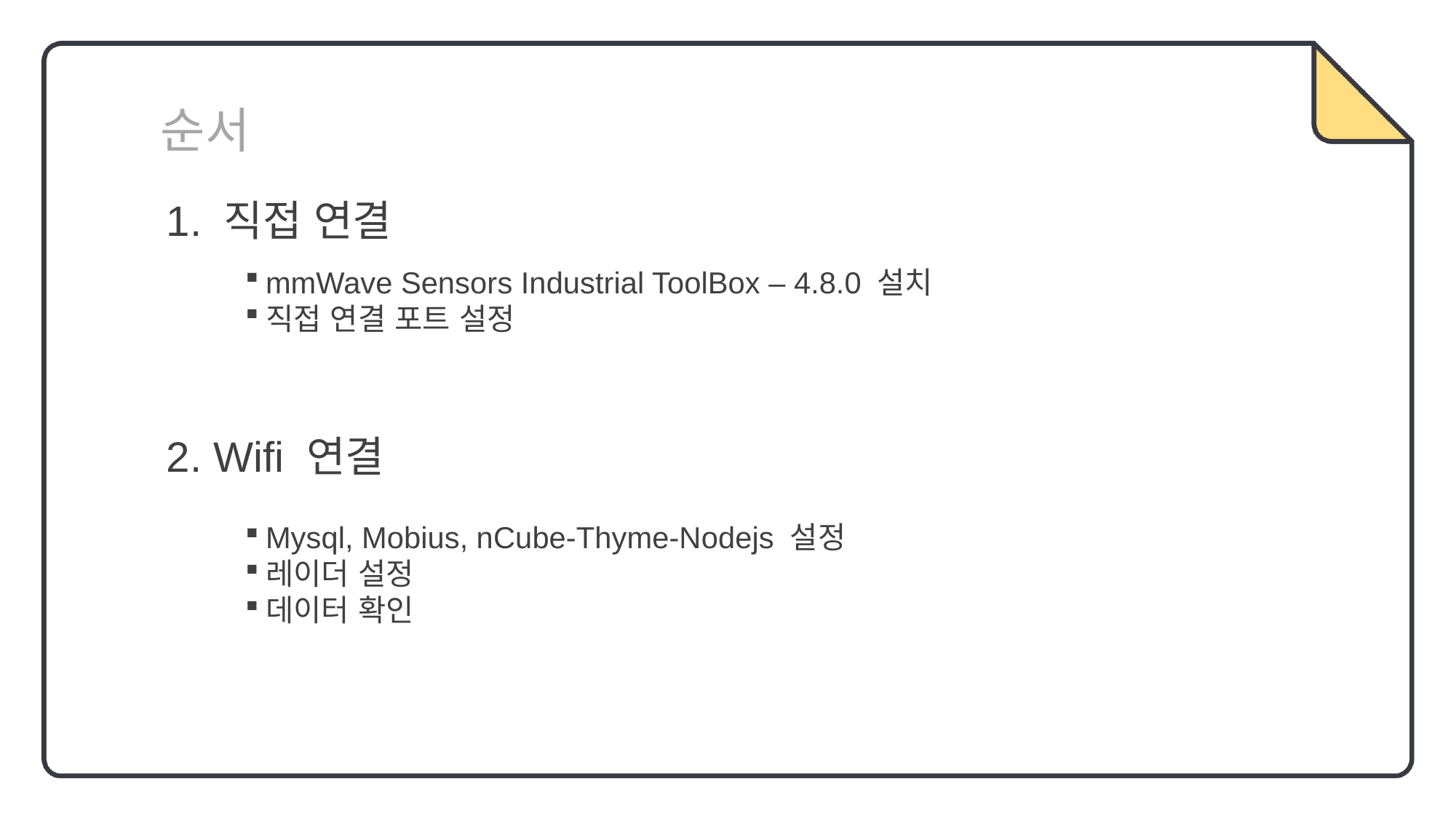

순서
1. 직접 연결
mmWave Sensors Industrial ToolBox – 4.8.0 설치
직접 연결 포트 설정
2. Wifi 연결
Mysql, Mobius, nCube-Thyme-Nodejs 설정
레이더 설정
데이터 확인